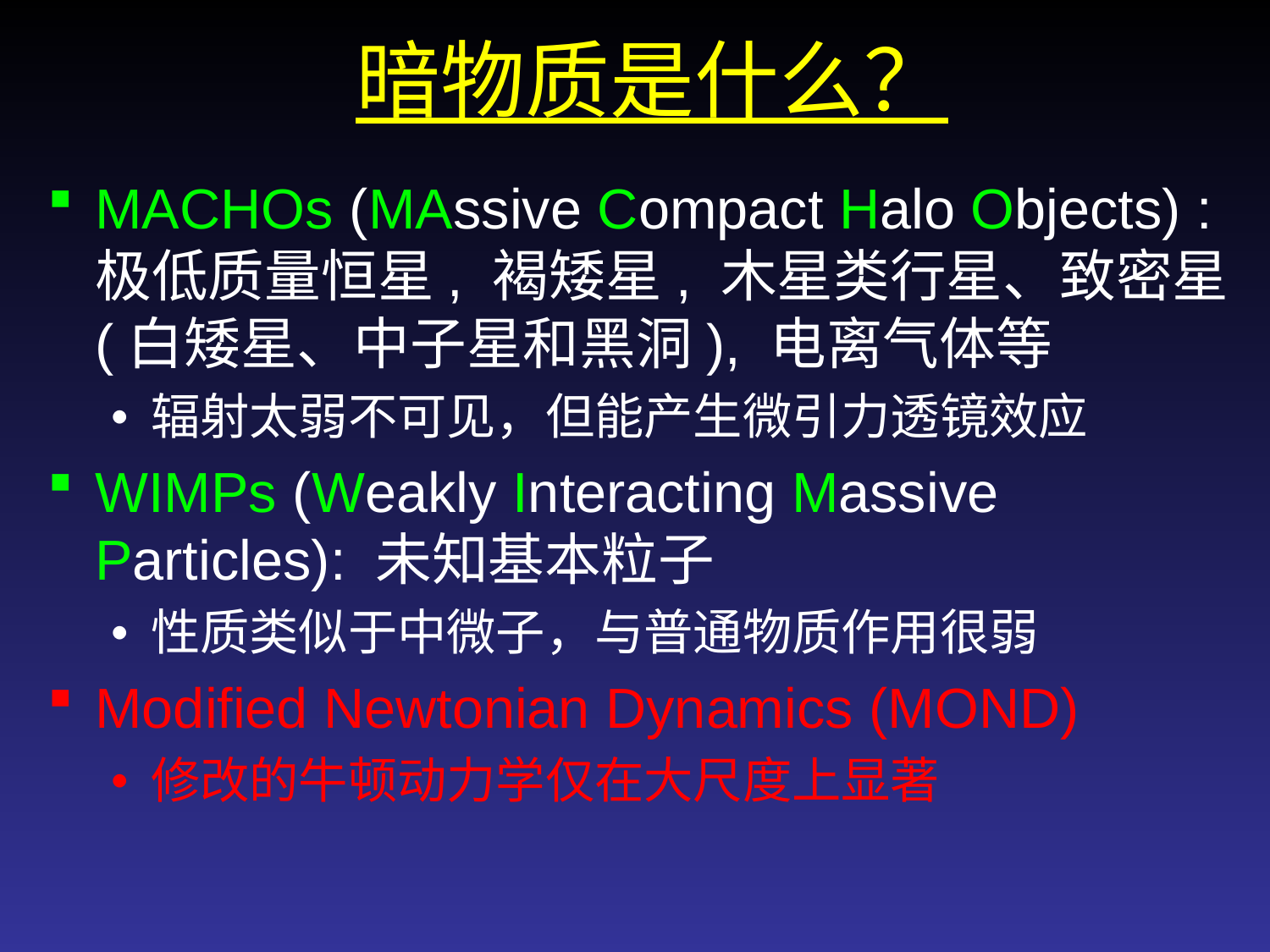

暗物质是什么？
MACHOs (MAssive Compact Halo Objects) :  极低质量恒星, 褐矮星, 木星类行星、致密星 (白矮星、中子星和黑洞), 电离气体等
辐射太弱不可见，但能产生微引力透镜效应
WIMPs (Weakly Interacting Massive Particles): 未知基本粒子
性质类似于中微子，与普通物质作用很弱
Modified Newtonian Dynamics (MOND)
修改的牛顿动力学仅在大尺度上显著